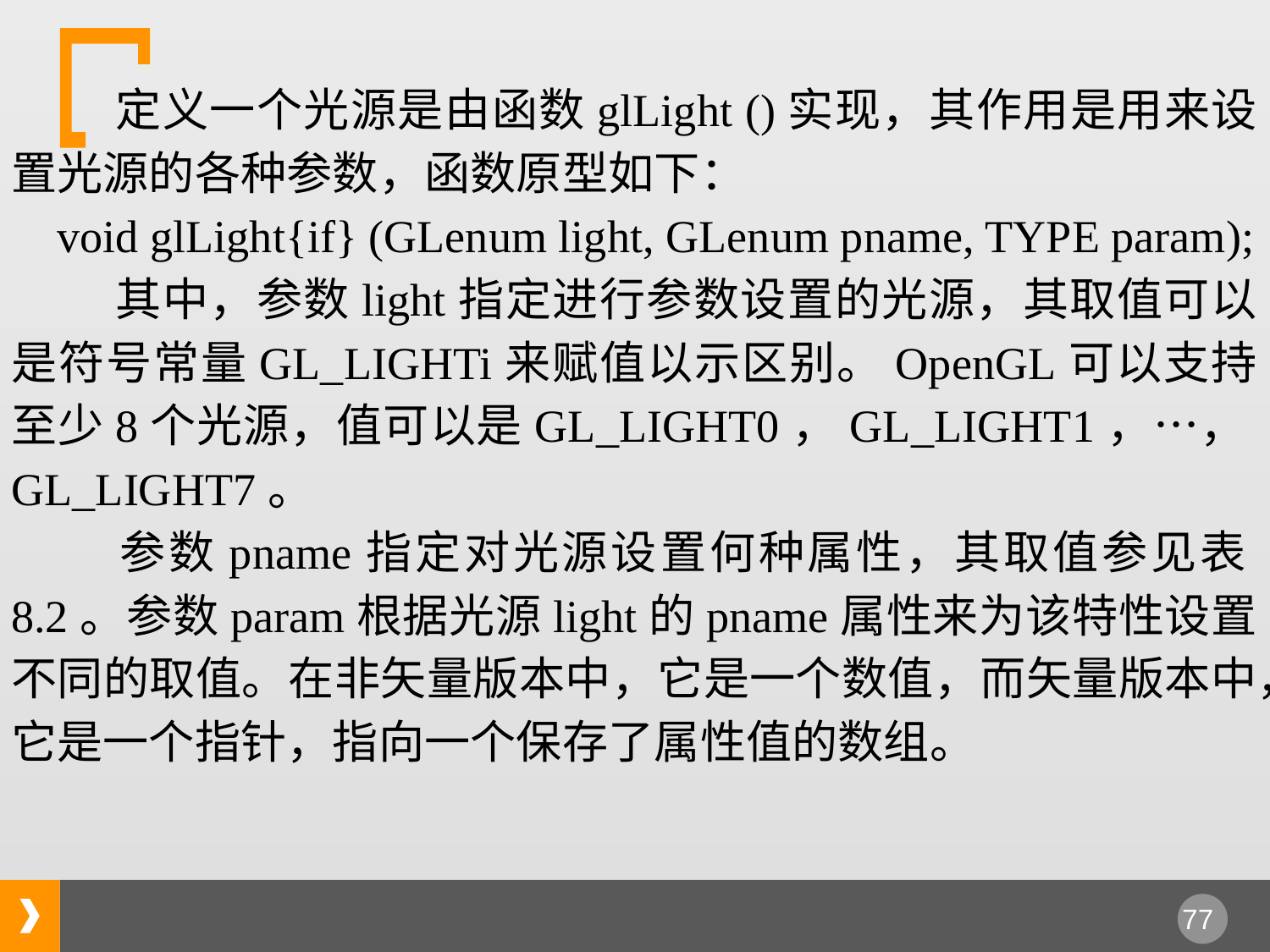

定义一个光源是由函数glLight ()实现，其作用是用来设置光源的各种参数，函数原型如下：
    void glLight{if} (GLenum light, GLenum pname, TYPE param);
        其中，参数light指定进行参数设置的光源，其取值可以是符号常量GL_LIGHTi来赋值以示区别。OpenGL可以支持至少8个光源，值可以是GL_LIGHT0，GL_LIGHT1，…，GL_LIGHT7。
       参数pname指定对光源设置何种属性，其取值参见表8.2。参数param根据光源light的pname属性来为该特性设置不同的取值。在非矢量版本中，它是一个数值，而矢量版本中，它是一个指针，指向一个保存了属性值的数组。